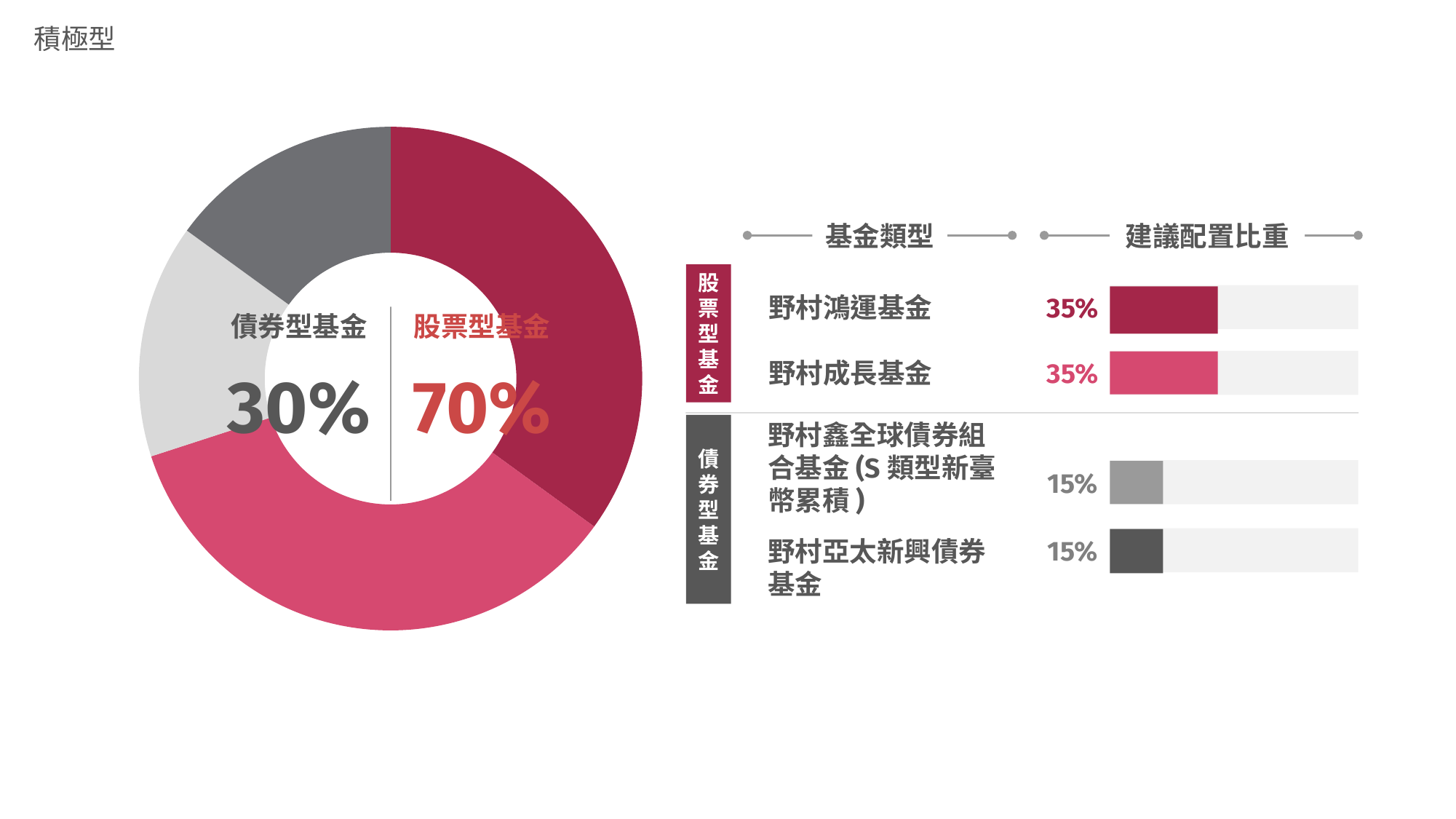

積極型

### Chart

| Category |  |
|---|---|
基金類型
建議配置比重
股票型基金
野村鴻運基金

35%

債券型基金
股票型基金
野村成長基金
35%

30%
70%
野村鑫全球債券組合基金(S類型新臺幣累積)

債券型基金

15%

15%

野村亞太新興債券基金